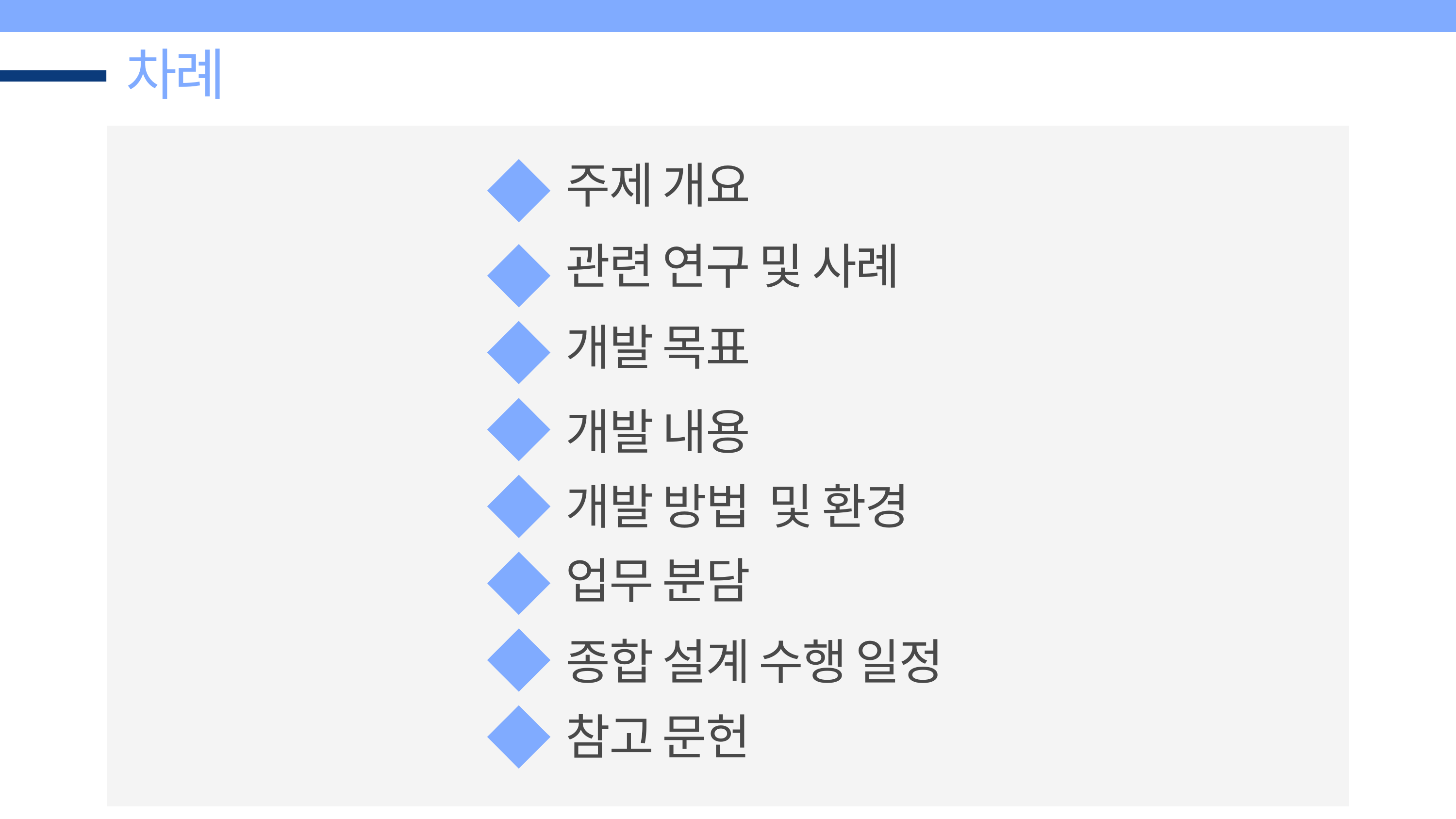

차례

주제 개요

관련 연구 및 사례

개발 목표

개발 내용

개발 방법  및 환경

업무 분담

종합 설계 수행 일정

참고 문헌